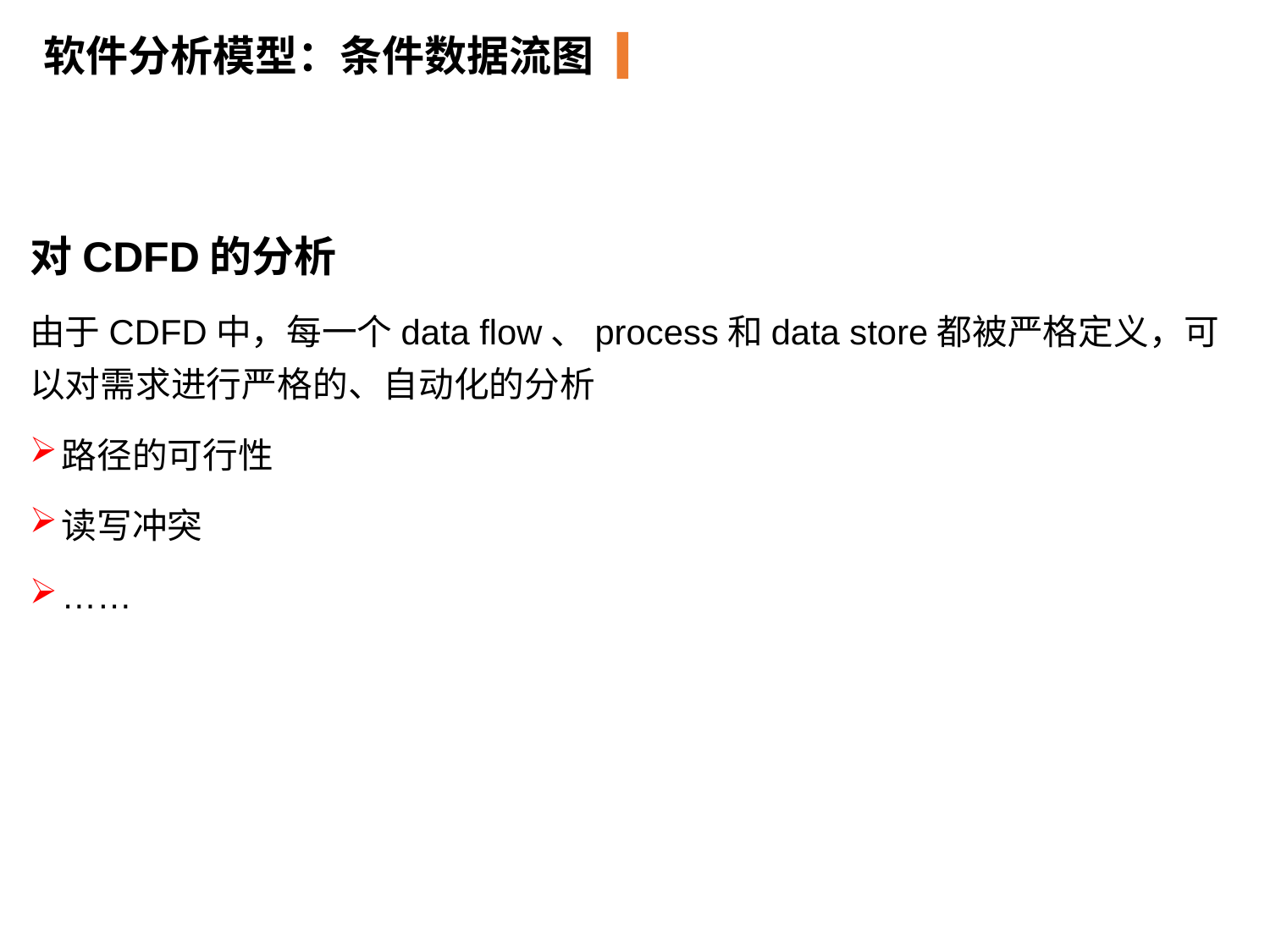

软件分析模型：条件数据流图

对CDFD的分析
由于CDFD中，每一个data flow、process和data store都被严格定义，可以对需求进行严格的、自动化的分析
路径的可行性
读写冲突
……